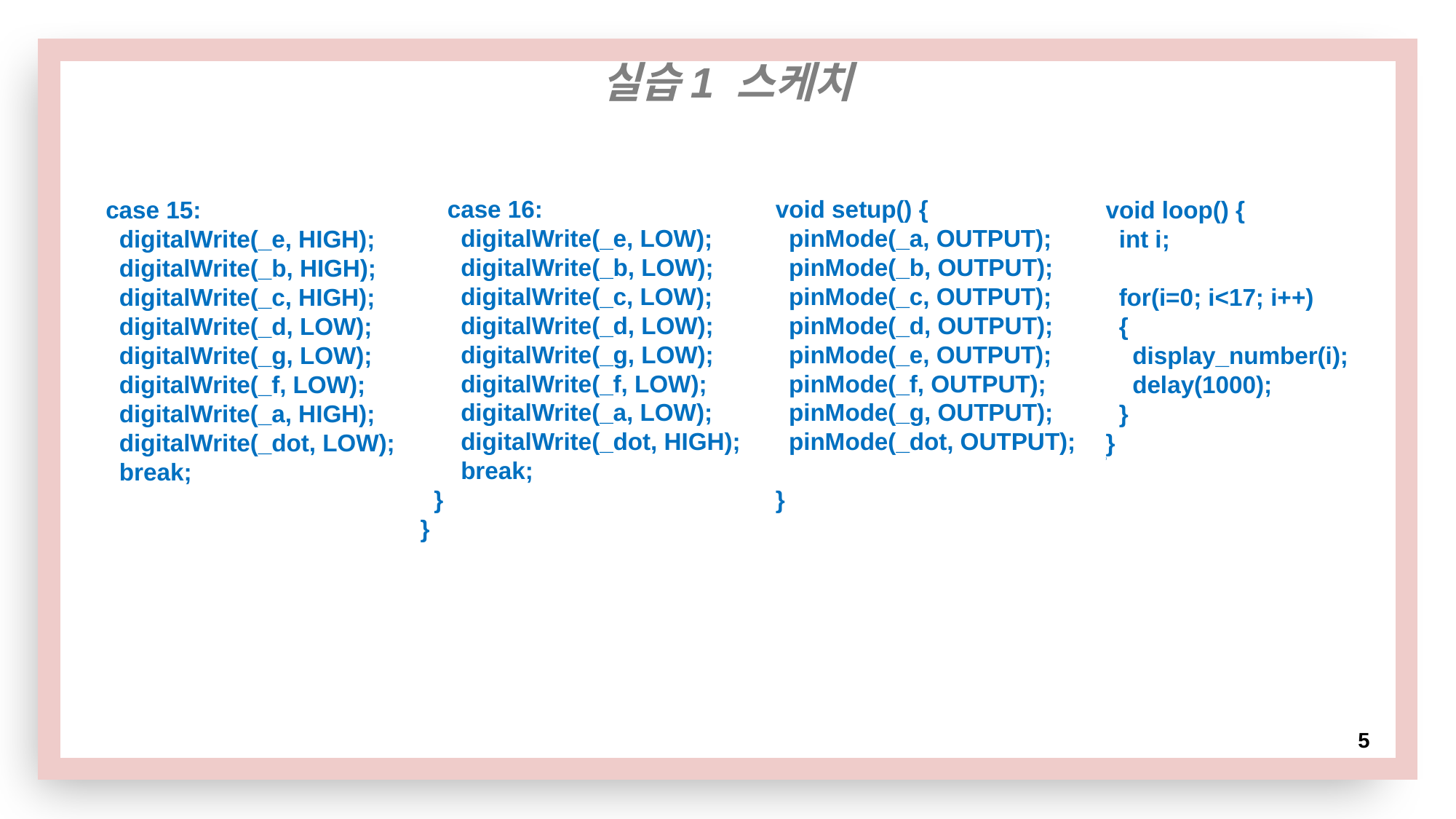

실습1 스케치

void setup() {
  pinMode(_a, OUTPUT);
  pinMode(_b, OUTPUT);
  pinMode(_c, OUTPUT);
  pinMode(_d, OUTPUT);
  pinMode(_e, OUTPUT);
  pinMode(_f, OUTPUT);
  pinMode(_g, OUTPUT);
  pinMode(_dot, OUTPUT);

}

    case 16:
      digitalWrite(_e, LOW);
      digitalWrite(_b, LOW);
      digitalWrite(_c, LOW);
      digitalWrite(_d, LOW);
      digitalWrite(_g, LOW);
      digitalWrite(_f, LOW);
      digitalWrite(_a, LOW);
      digitalWrite(_dot, HIGH);
      break;
  }
}
void loop() {
  int i;

  for(i=0; i<17; i++)
  {
    display_number(i);
    delay(1000);
  }
}
}
    case 15:
      digitalWrite(_e, HIGH);
      digitalWrite(_b, HIGH);
      digitalWrite(_c, HIGH);
      digitalWrite(_d, LOW);
      digitalWrite(_g, LOW);
      digitalWrite(_f, LOW);
      digitalWrite(_a, HIGH);
      digitalWrite(_dot, LOW);
      break;
5